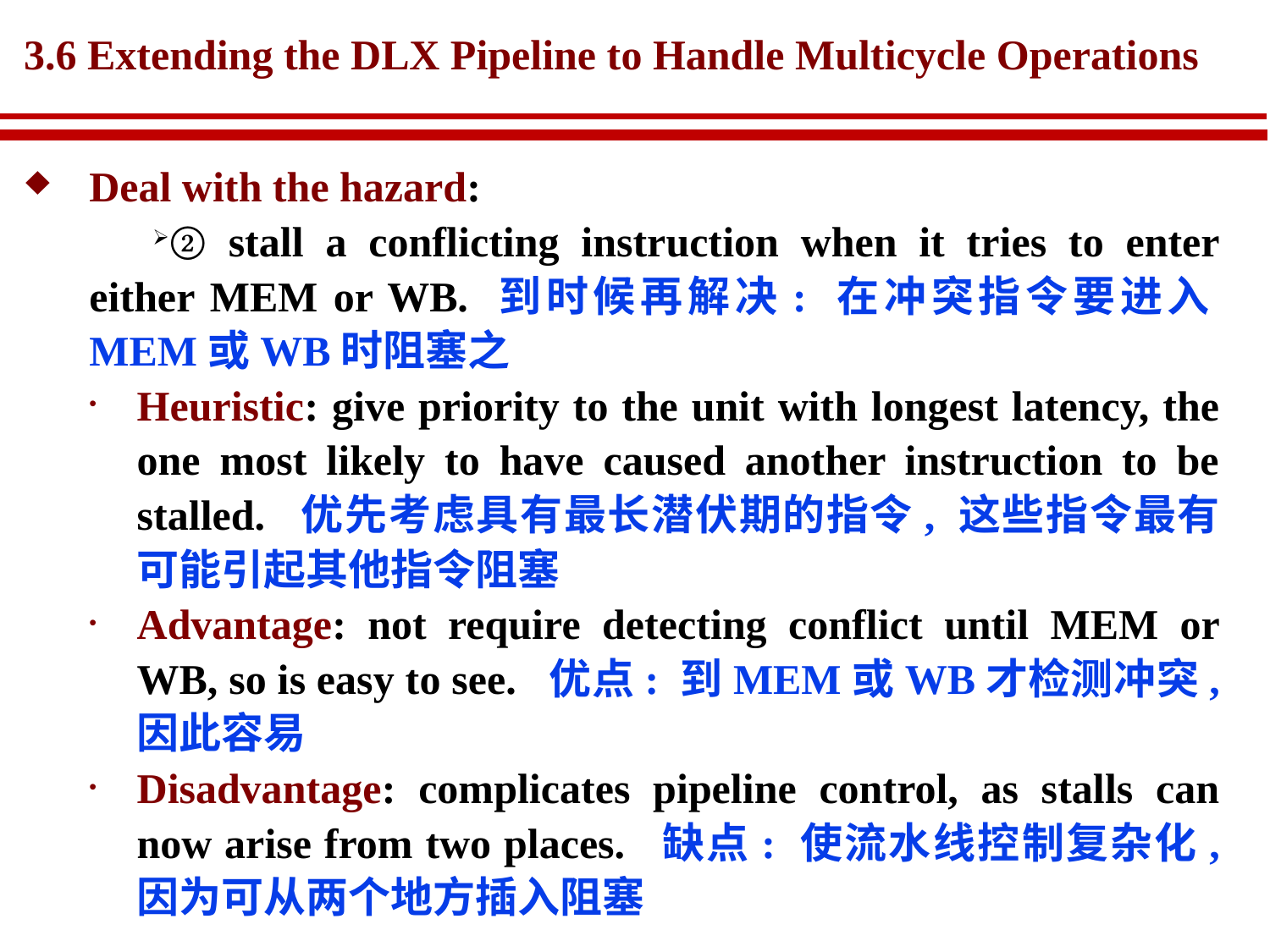

# 3.6 Extending the DLX Pipeline to Handle Multicycle Operations
Deal with the hazard:
② stall a conflicting instruction when it tries to enter either MEM or WB. 到时候再解决: 在冲突指令要进入MEM或WB时阻塞之
Heuristic: give priority to the unit with longest latency, the one most likely to have caused another instruction to be stalled.  优先考虑具有最长潜伏期的指令, 这些指令最有可能引起其他指令阻塞
Advantage: not require detecting conflict until MEM or WB, so is easy to see.  优点: 到MEM或WB才检测冲突, 因此容易
Disadvantage: complicates pipeline control, as stalls can now arise from two places.  缺点: 使流水线控制复杂化, 因为可从两个地方插入阻塞